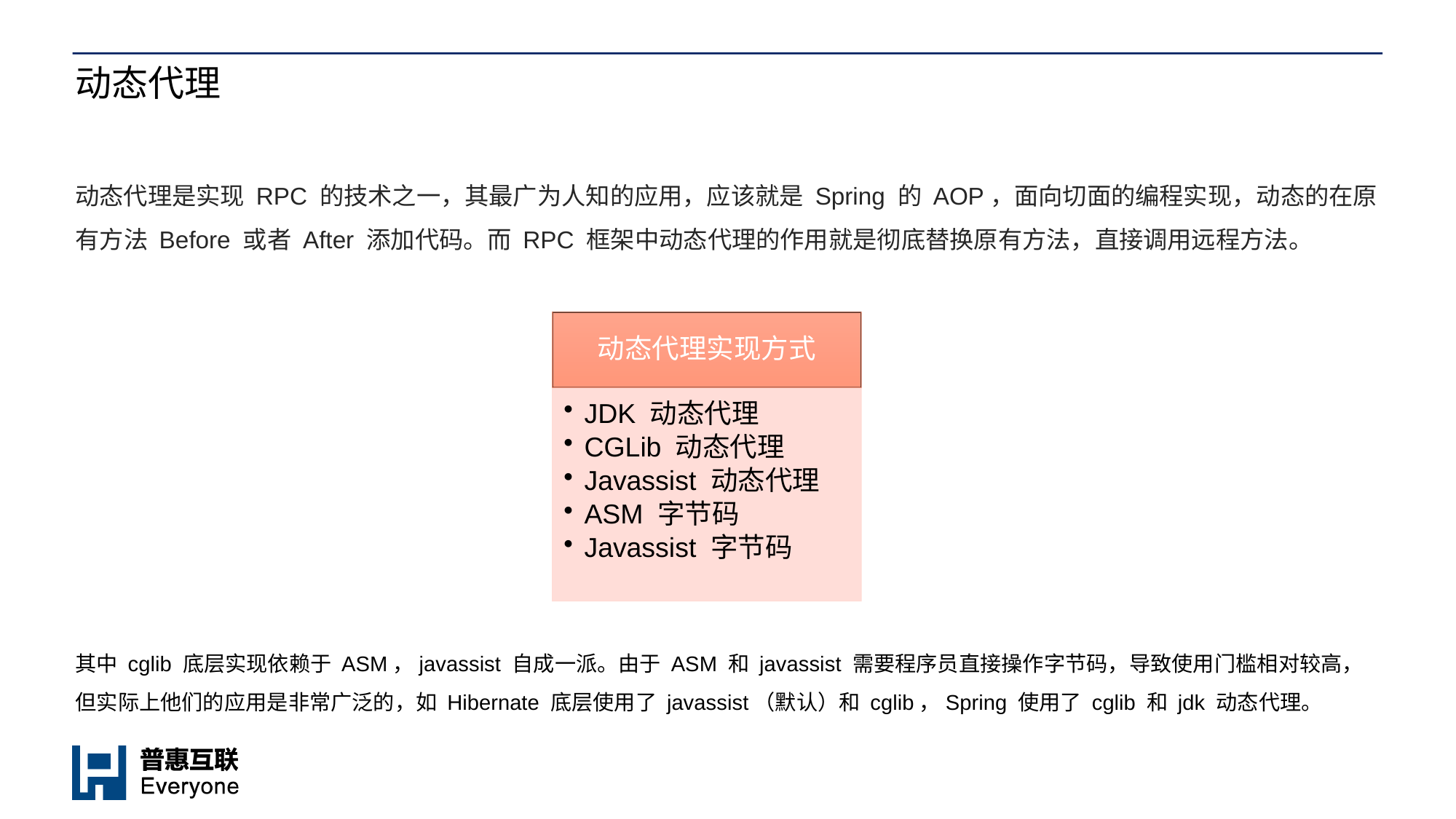

# 动态代理
动态代理是实现 RPC 的技术之一，其最广为人知的应用，应该就是 Spring 的 AOP，面向切面的编程实现，动态的在原有方法 Before 或者 After 添加代码。而 RPC 框架中动态代理的作用就是彻底替换原有方法，直接调用远程方法。
动态代理实现方式
JDK 动态代理
CGLib 动态代理
Javassist 动态代理
ASM 字节码
Javassist 字节码
其中 cglib 底层实现依赖于 ASM，javassist 自成一派。由于 ASM 和 javassist 需要程序员直接操作字节码，导致使用门槛相对较高，但实际上他们的应用是非常广泛的，如 Hibernate 底层使用了 javassist（默认）和 cglib，Spring 使用了 cglib 和 jdk 动态代理。